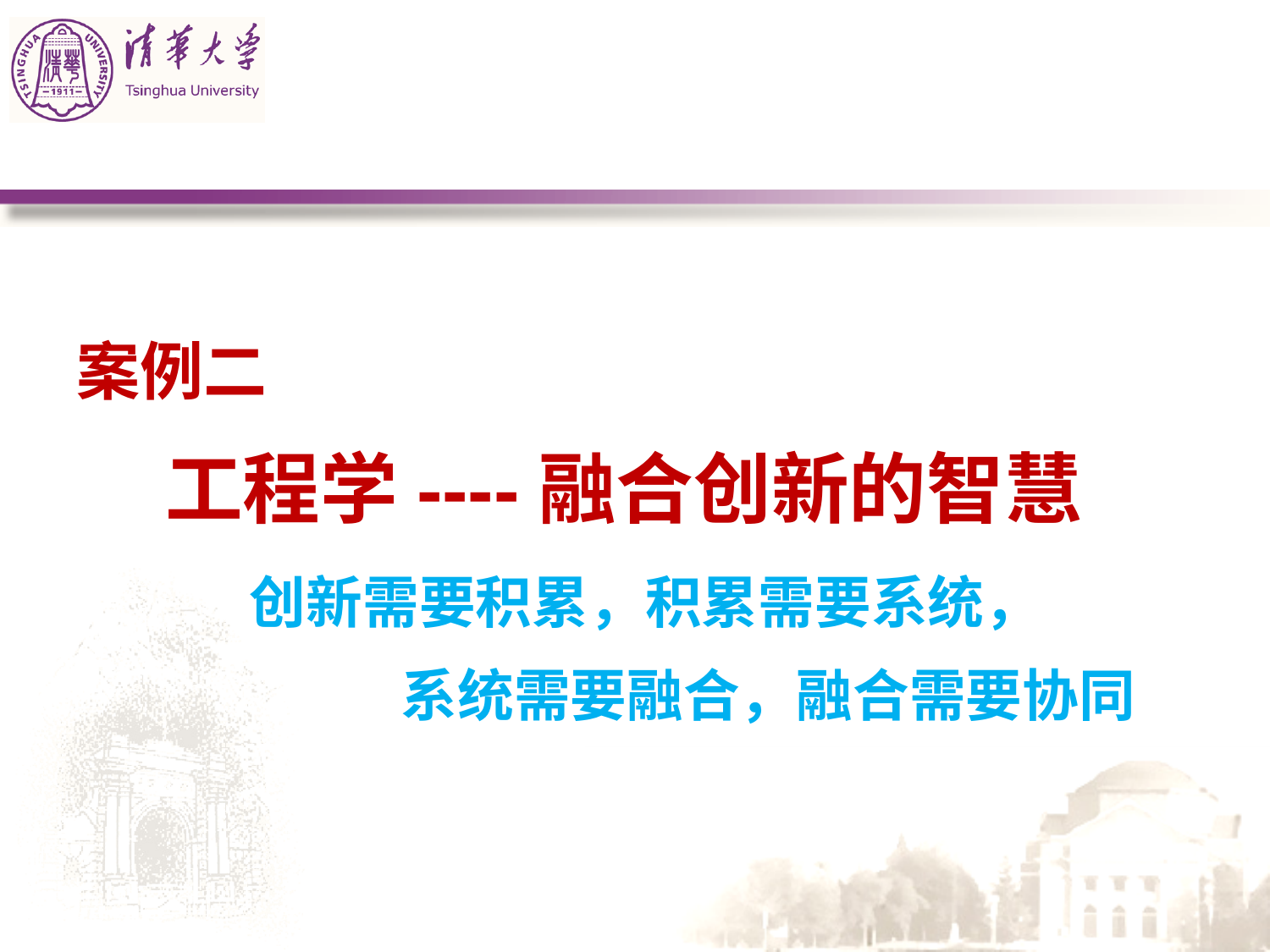

#

案例二
    工程学----融合创新的智慧
           创新需要积累，积累需要系统，
                 系统需要融合，融合需要协同